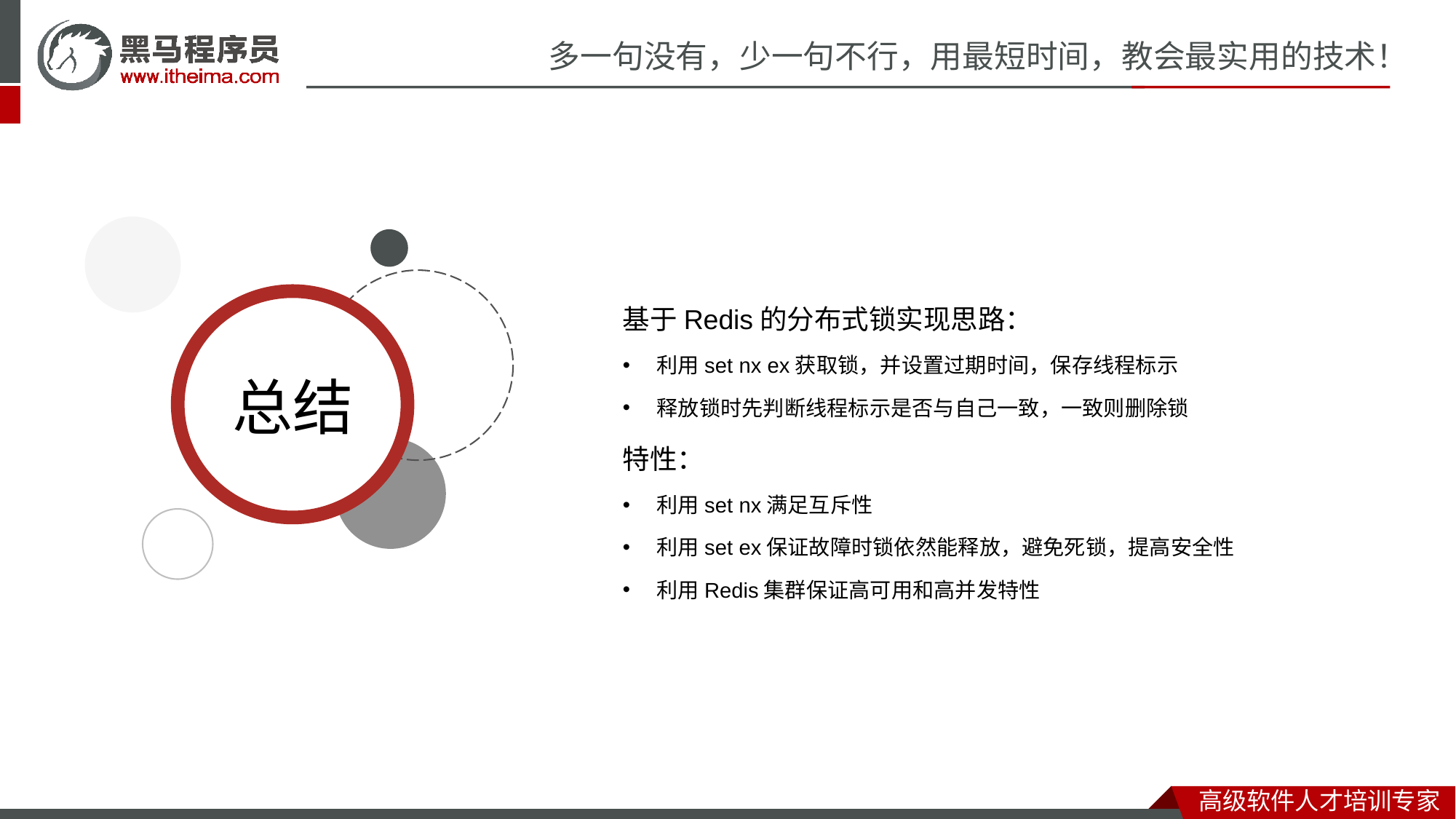

基于Redis的分布式锁实现思路：
利用set nx ex获取锁，并设置过期时间，保存线程标示
释放锁时先判断线程标示是否与自己一致，一致则删除锁
特性：
利用set nx满足互斥性
利用set ex保证故障时锁依然能释放，避免死锁，提高安全性
利用Redis集群保证高可用和高并发特性